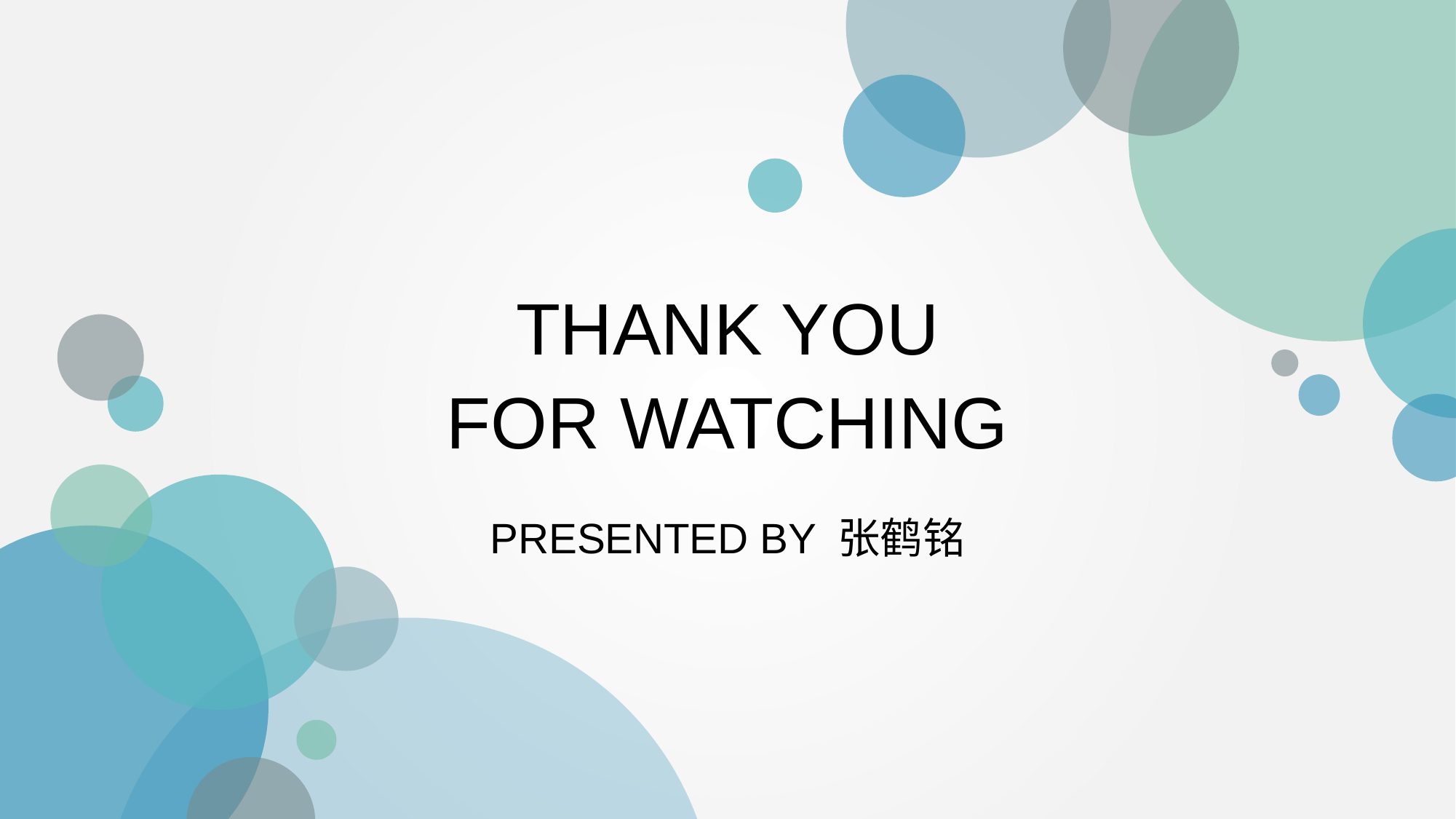

THANK YOU
FOR WATCHING
PRESENTED BY 张鹤铭